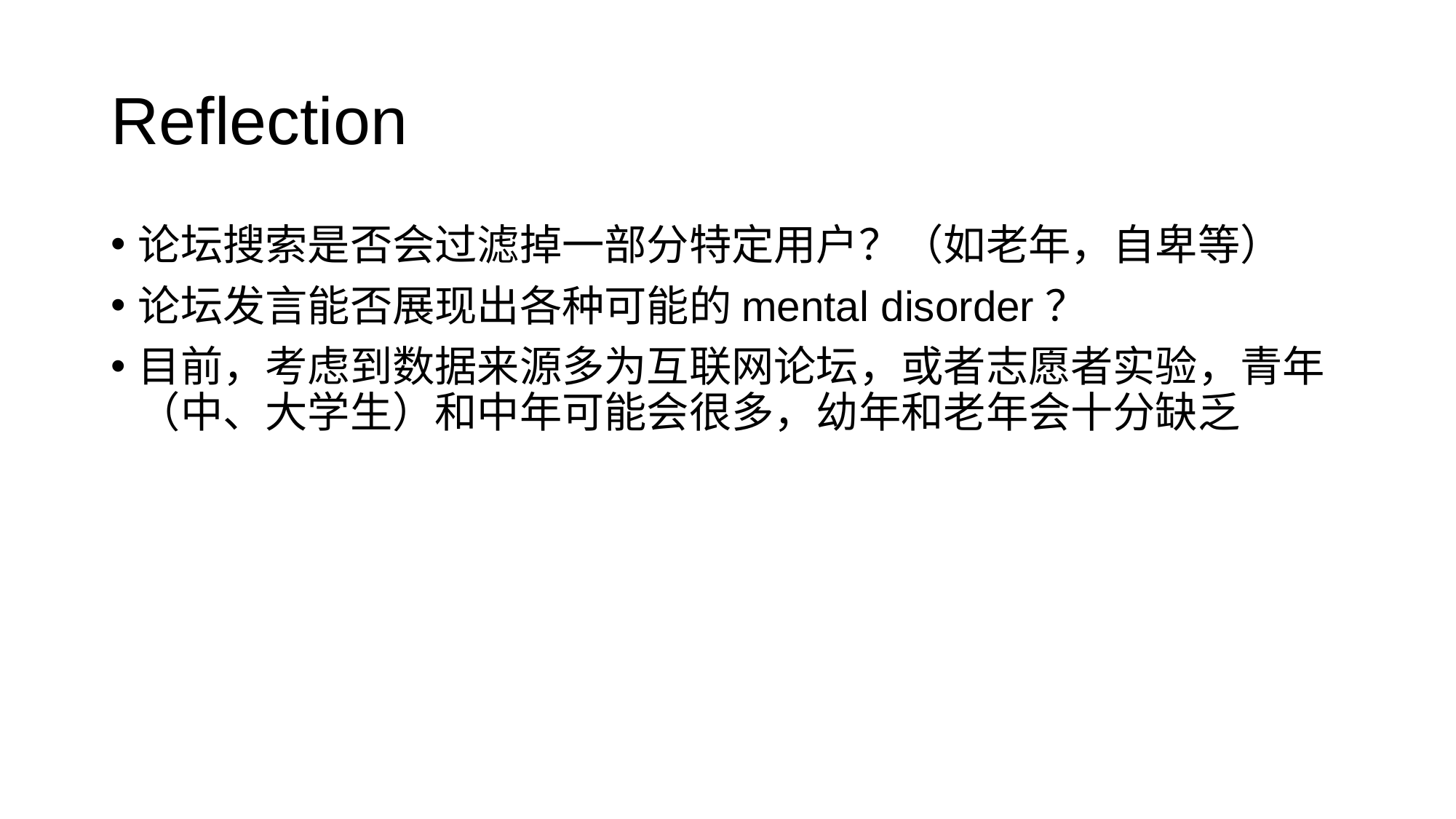

# Reflection
论坛搜索是否会过滤掉一部分特定用户？（如老年，自卑等）
论坛发言能否展现出各种可能的mental disorder？
目前，考虑到数据来源多为互联网论坛，或者志愿者实验，青年（中、大学生）和中年可能会很多，幼年和老年会十分缺乏